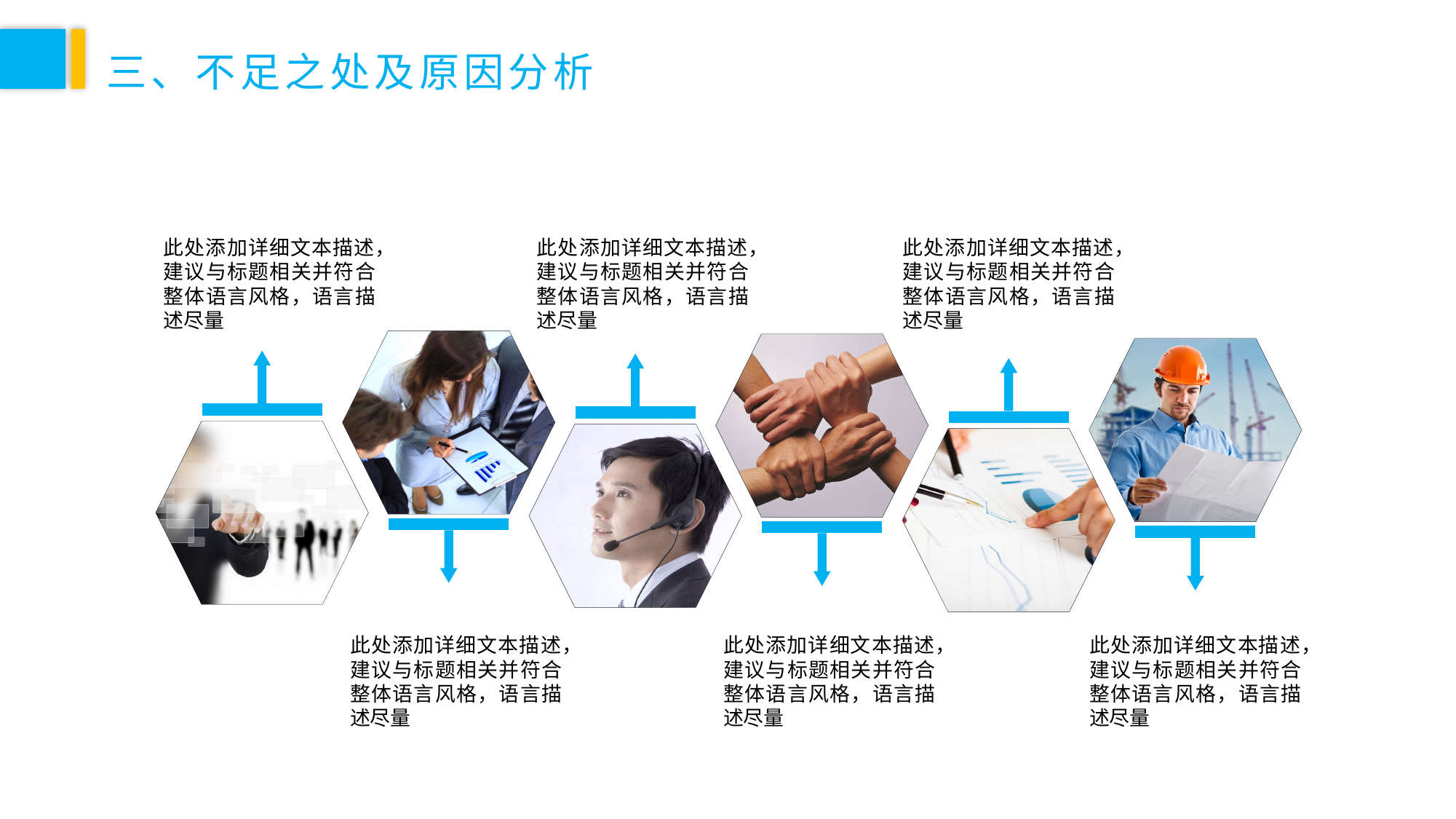

三、不足之处及原因分析

此处添加详细文本描述，建议与标题相关并符合整体语言风格，语言描述尽量
此处添加详细文本描述，建议与标题相关并符合整体语言风格，语言描述尽量
此处添加详细文本描述，建议与标题相关并符合整体语言风格，语言描述尽量

此处添加详细文本描述，建议与标题相关并符合整体语言风格，语言描述尽量
此处添加详细文本描述，建议与标题相关并符合整体语言风格，语言描述尽量
此处添加详细文本描述，建议与标题相关并符合整体语言风格，语言描述尽量